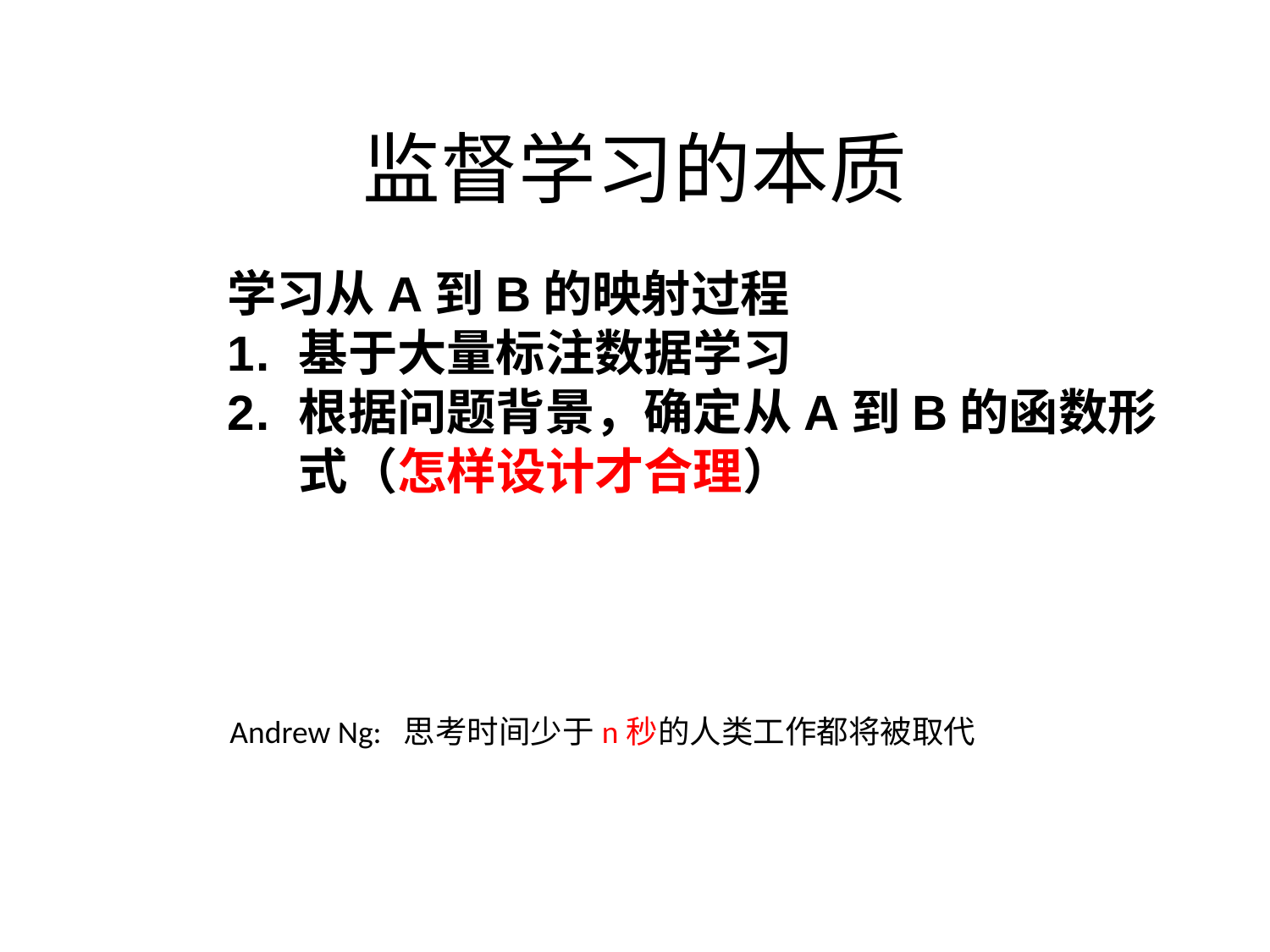

# 监督学习的本质
学习从A到B的映射过程
基于大量标注数据学习
根据问题背景，确定从A到B的函数形式（怎样设计才合理）
Andrew Ng:  思考时间少于n秒的人类工作都将被取代